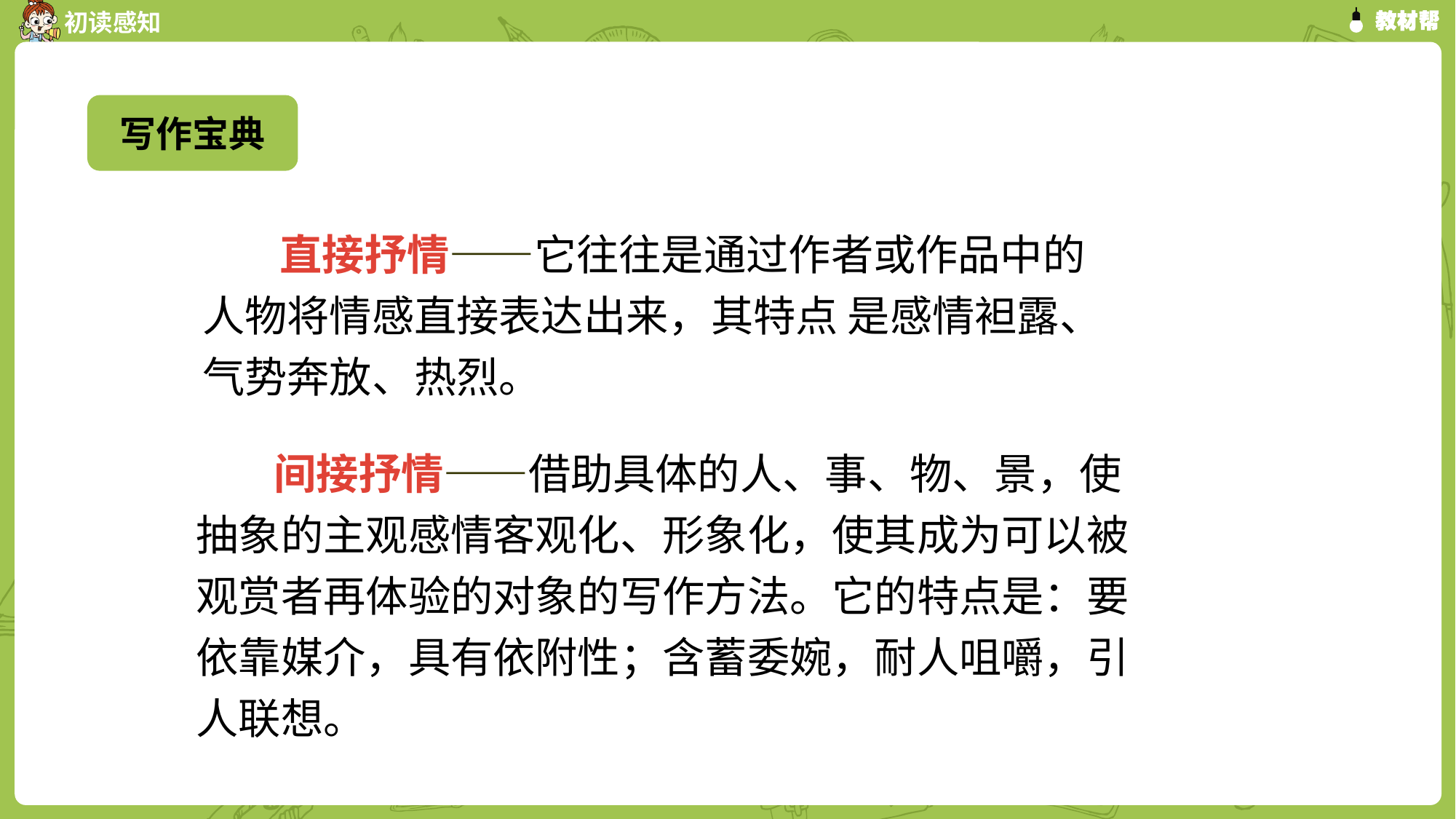

写作宝典
       直接抒情——它往往是通过作者或作品中的人物将情感直接表达出来，其特点 是感情袒露、气势奔放、热烈。
       间接抒情——借助具体的人、事、物、景，使抽象的主观感情客观化、形象化，使其成为可以被观赏者再体验的对象的写作方法。它的特点是：要依靠媒介，具有依附性；含蓄委婉，耐人咀嚼，引人联想。